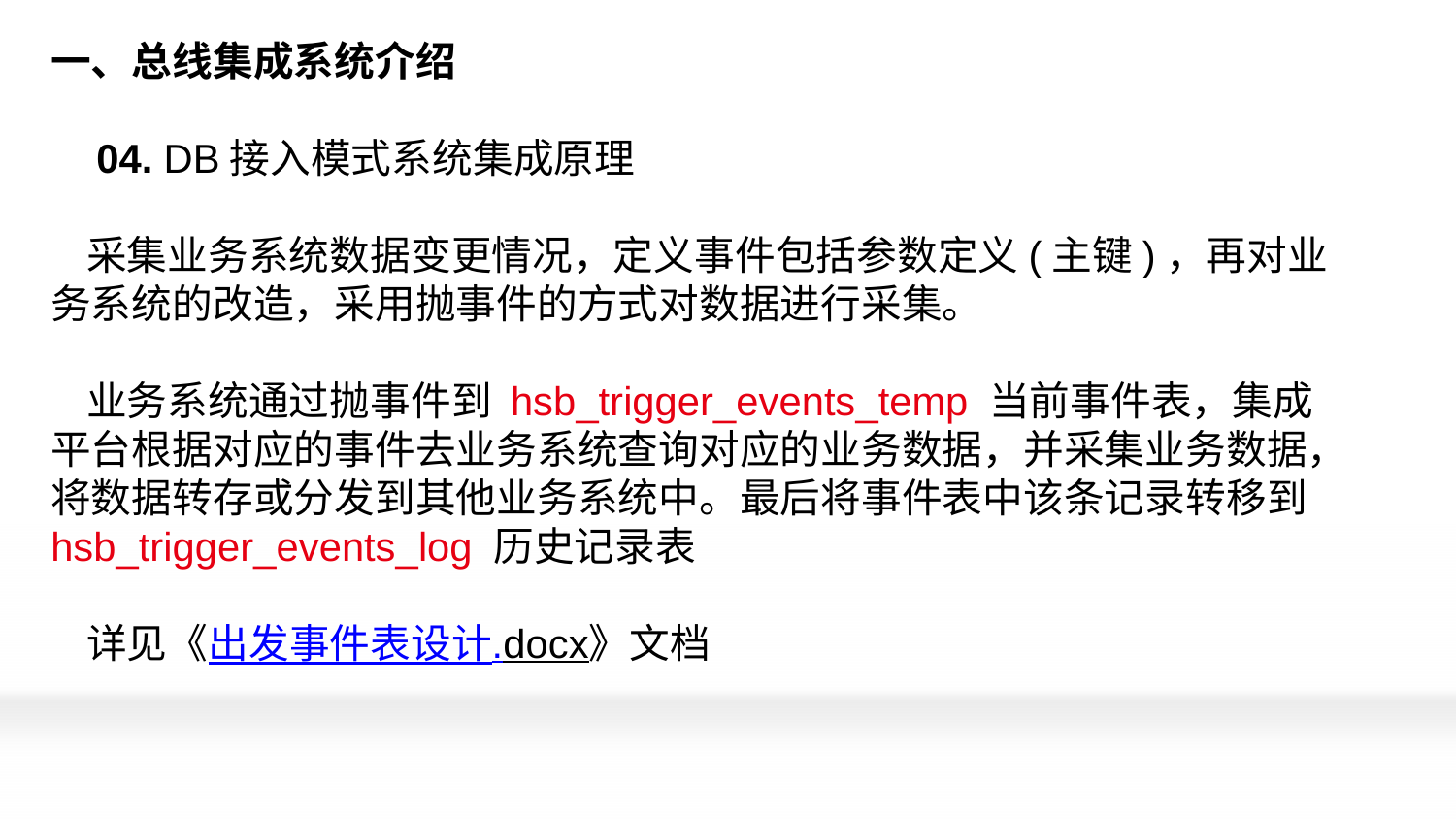

# 一、总线集成系统介绍 04. DB接入模式系统集成原理 采集业务系统数据变更情况，定义事件包括参数定义(主键)，再对业务系统的改造，采用抛事件的方式对数据进行采集。 业务系统通过抛事件到 hsb_trigger_events_temp 当前事件表，集成平台根据对应的事件去业务系统查询对应的业务数据，并采集业务数据，将数据转存或分发到其他业务系统中。最后将事件表中该条记录转移到hsb_trigger_events_log 历史记录表 详见《出发事件表设计.docx》文档